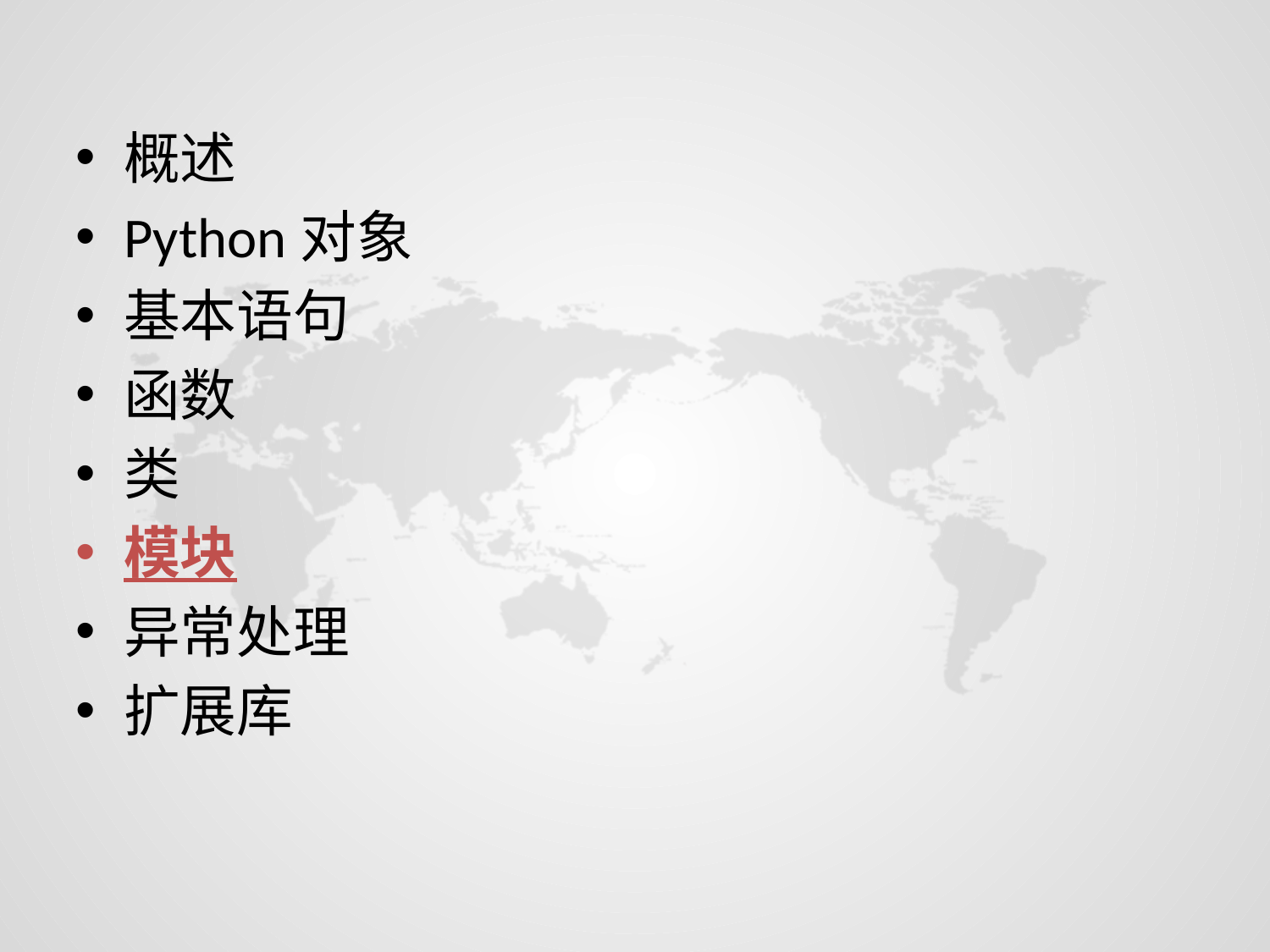

概述
Python对象
基本语句
函数
类
模块
异常处理
扩展库